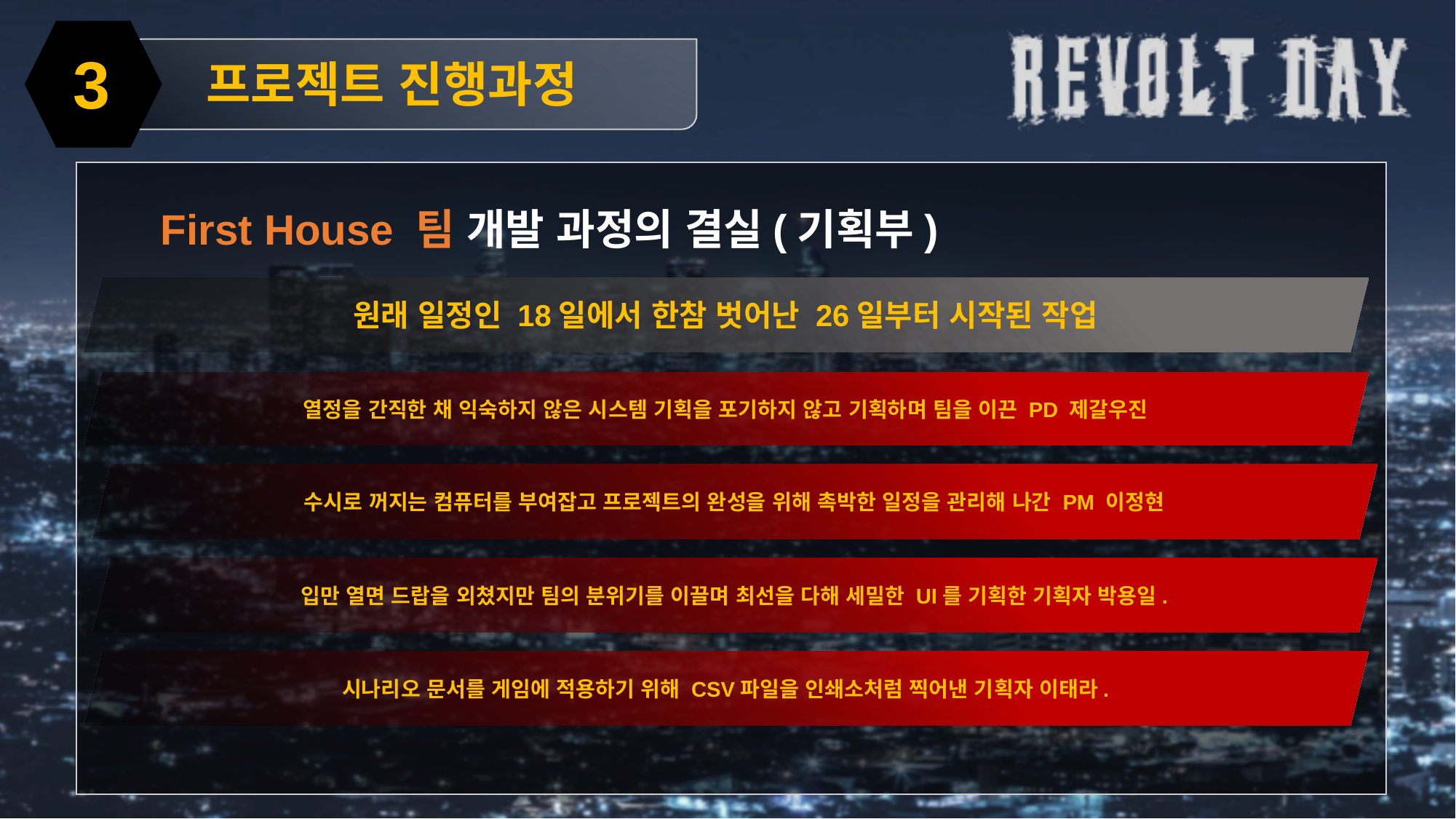

3
프로젝트 진행과정
First House 팀 개발 과정의 결실(기획부)
원래 일정인 18일에서 한참 벗어난 26일부터 시작된 작업
열정을 간직한 채 익숙하지 않은 시스템 기획을 포기하지 않고 기획하며 팀을 이끈 PD 제갈우진
수시로 꺼지는 컴퓨터를 부여잡고 프로젝트의 완성을 위해 촉박한 일정을 관리해 나간 PM 이정현
입만 열면 드랍을 외쳤지만 팀의 분위기를 이끌며 최선을 다해 세밀한 UI를 기획한 기획자 박용일.
시나리오 문서를 게임에 적용하기 위해 CSV파일을 인쇄소처럼 찍어낸 기획자 이태라.